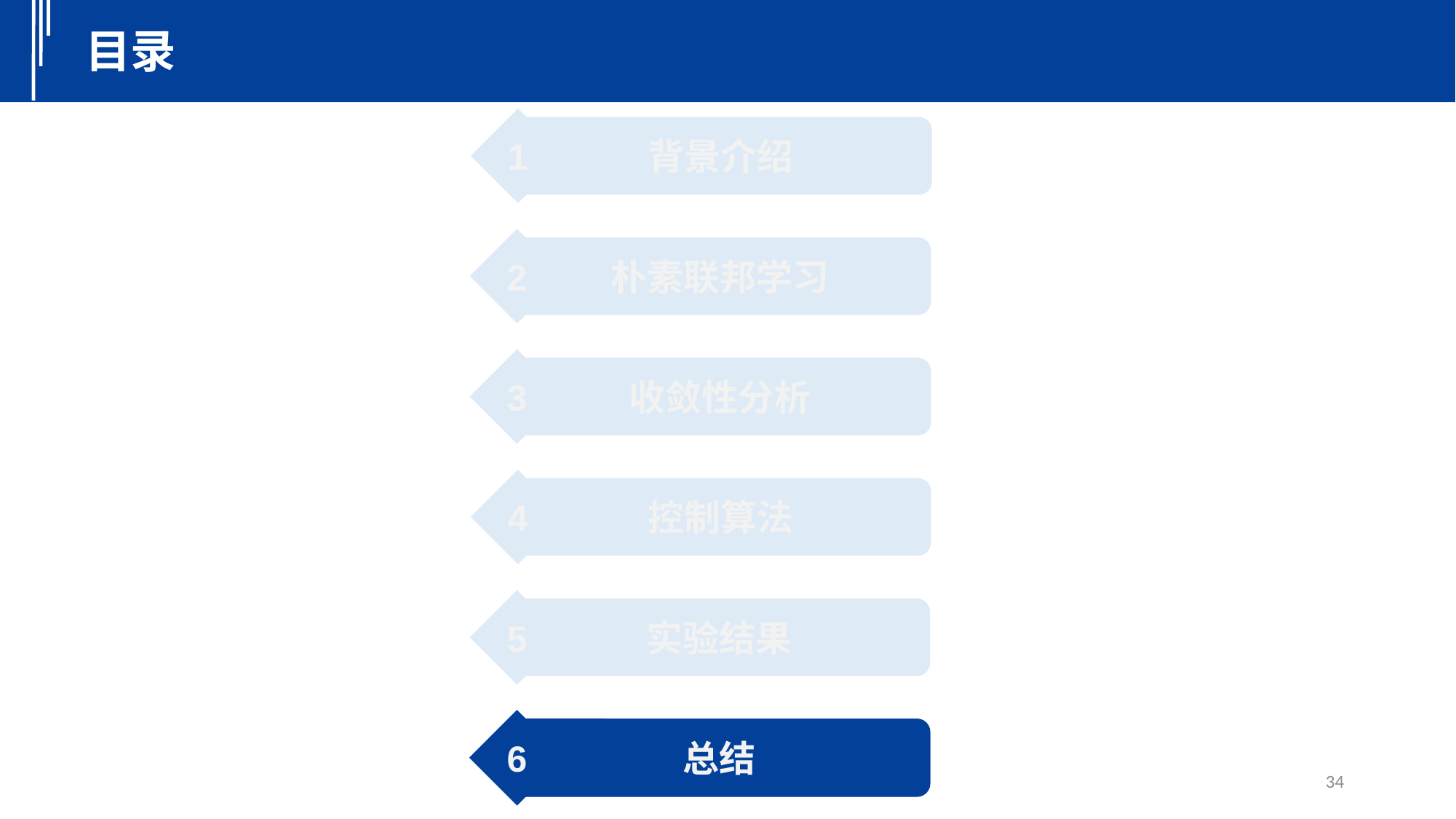

目录
1
背景介绍
2
朴素联邦学习
3
收敛性分析
4
控制算法
5
实验结果
6
总结
34